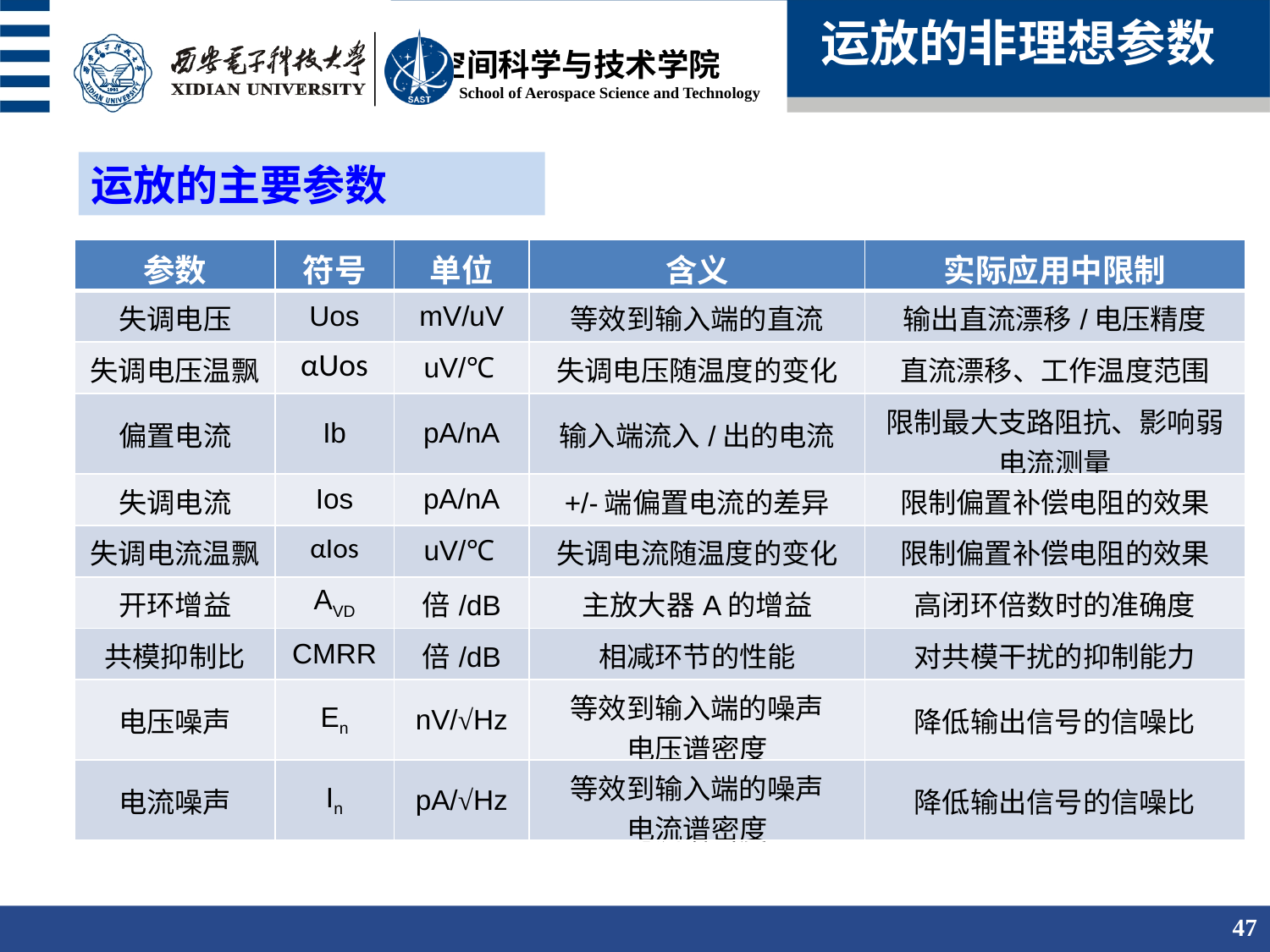

运放的非理想参数
运放的主要参数
| 参数 | 符号 | 单位 | 含义 | 实际应用中限制 |
| --- | --- | --- | --- | --- |
| 失调电压 | Uos | mV/uV | 等效到输入端的直流 | 输出直流漂移/电压精度 |
| 失调电压温飘 | αUos | uV/℃ | 失调电压随温度的变化 | 直流漂移、工作温度范围 |
| 偏置电流 | Ib | pA/nA | 输入端流入/出的电流 | 限制最大支路阻抗、影响弱电流测量 |
| 失调电流 | Ios | pA/nA | +/-端偏置电流的差异 | 限制偏置补偿电阻的效果 |
| 失调电流温飘 | αIos | uV/℃ | 失调电流随温度的变化 | 限制偏置补偿电阻的效果 |
| 开环增益 | AVD | 倍/dB | 主放大器A的增益 | 高闭环倍数时的准确度 |
| 共模抑制比 | CMRR | 倍/dB | 相减环节的性能 | 对共模干扰的抑制能力 |
| 电压噪声 | En | nV/√Hz | 等效到输入端的噪声 电压谱密度 | 降低输出信号的信噪比 |
| 电流噪声 | In | pA/√Hz | 等效到输入端的噪声 电流谱密度 | 降低输出信号的信噪比 |